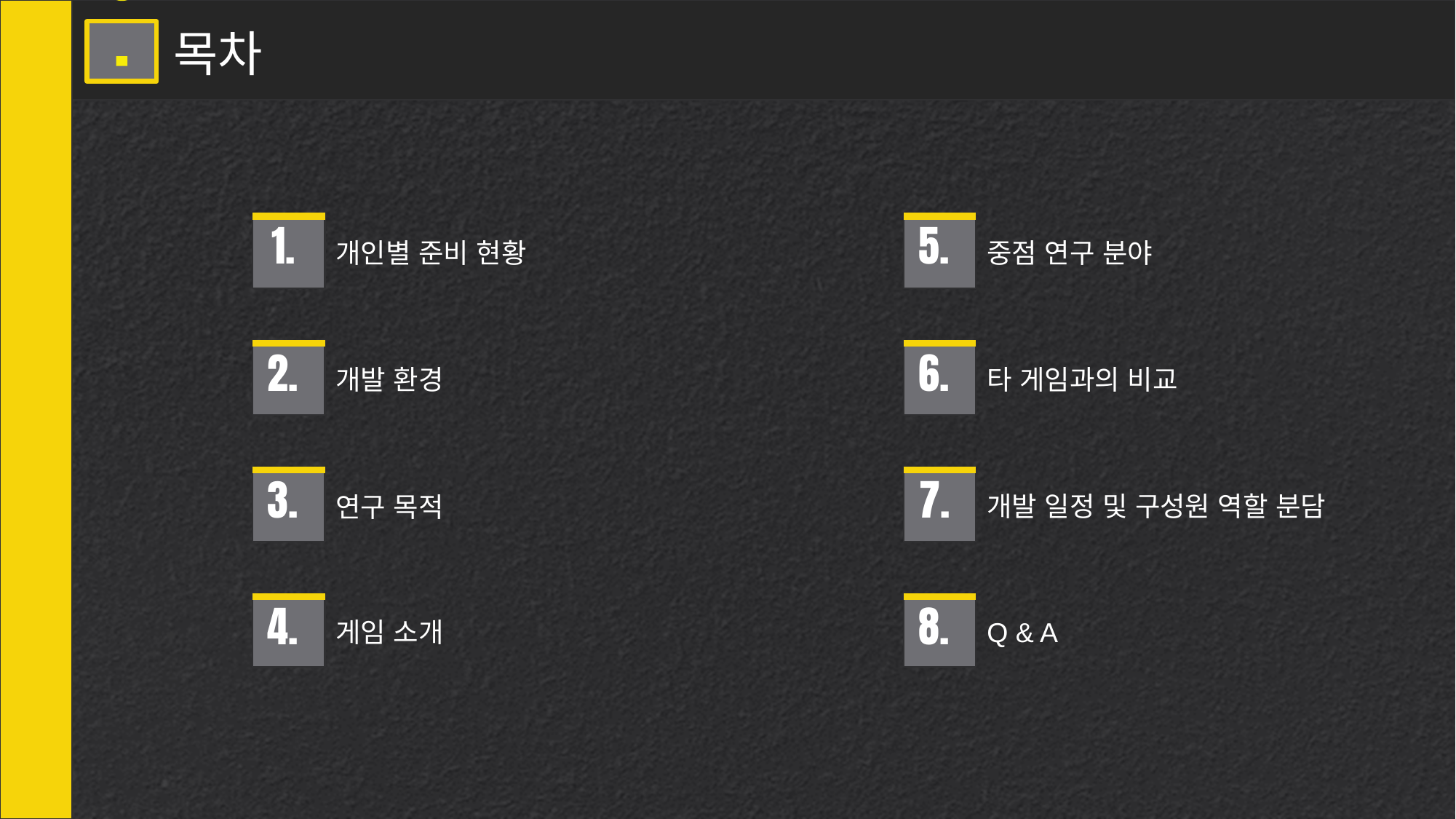

목차
0 .
1.
개인별 준비 현황
5.
중점 연구 분야
2.
개발 환경
6.
타 게임과의 비교
3.
연구 목적
7.
개발 일정 및 구성원 역할 분담
4.
게임 소개
8.
Q & A